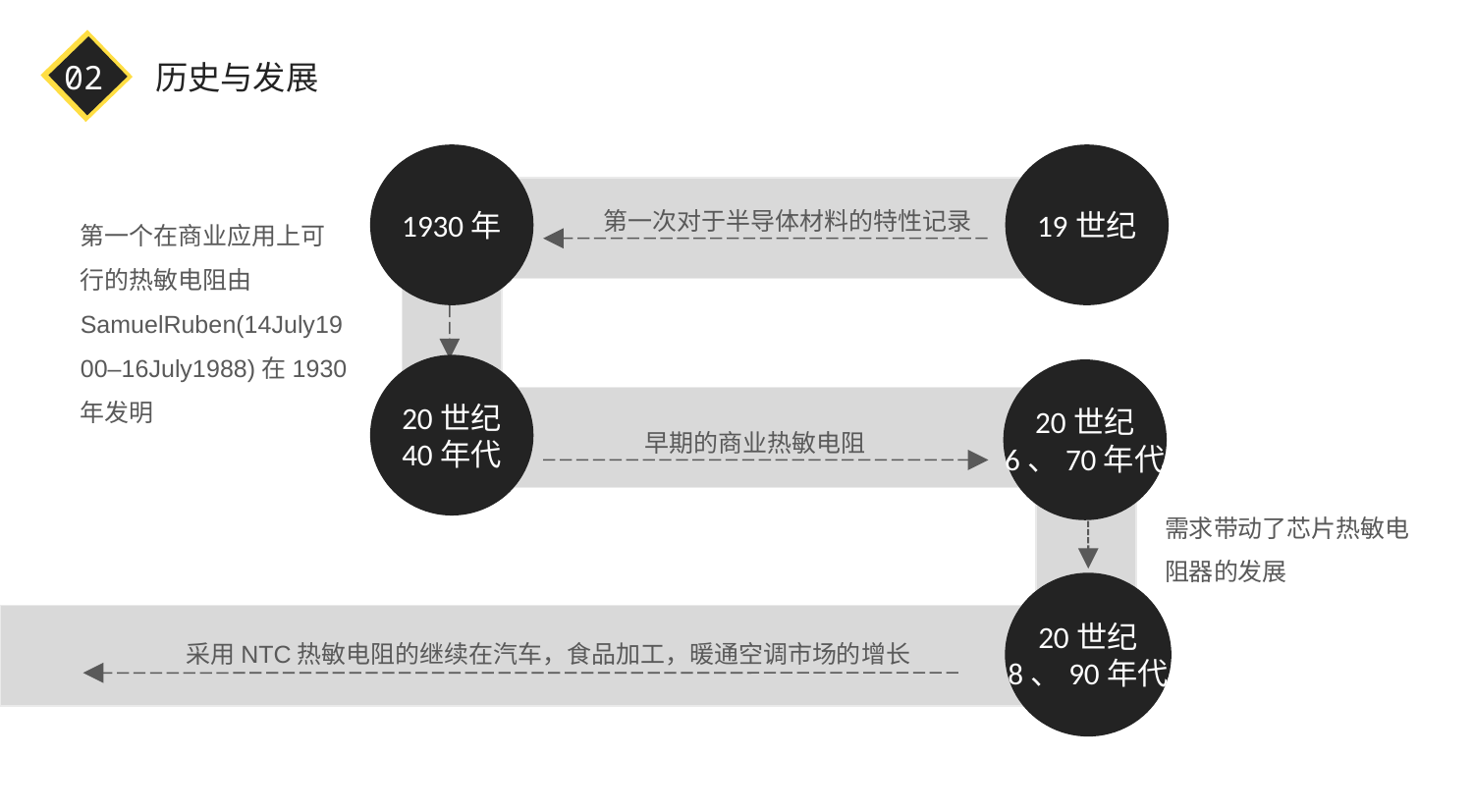

02
历史与发展
1930年
19世纪

第一次对于半导体材料的特性记录
第一个在商业应用上可行的热敏电阻由SamuelRuben(14July1900–16July1988)在1930年发明

20世纪
40年代
20世纪
6、70年代

早期的商业热敏电阻
需求带动了芯片热敏电阻器的发展

20世纪
8、90年代

采用NTC热敏电阻的继续在汽车，食品加工，暖通空调市场的增长